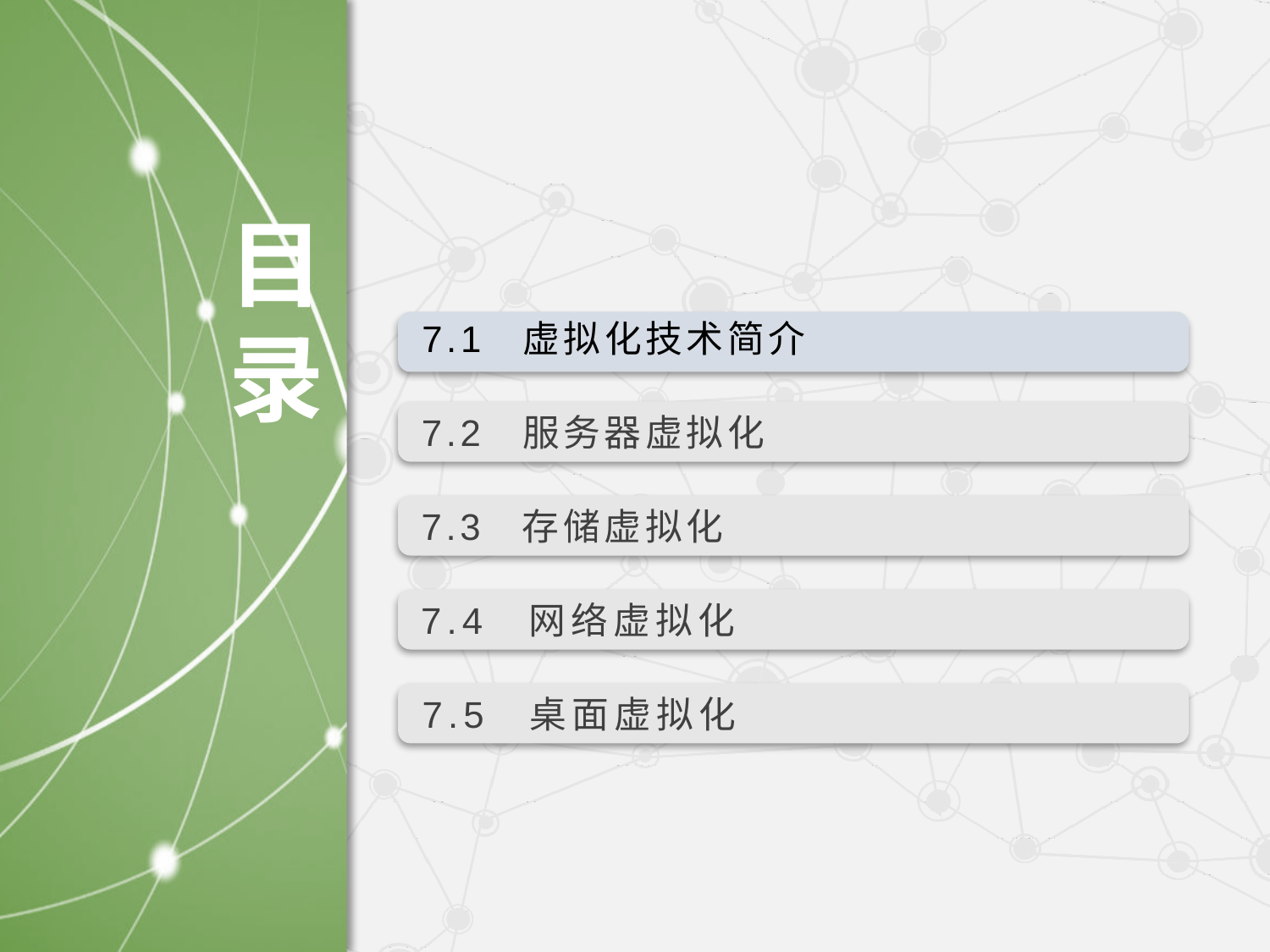

7.1  虚拟化技术简介

7.2  服务器虚拟化

7.3  存储虚拟化

7.4  网络虚拟化

7.5  桌面虚拟化